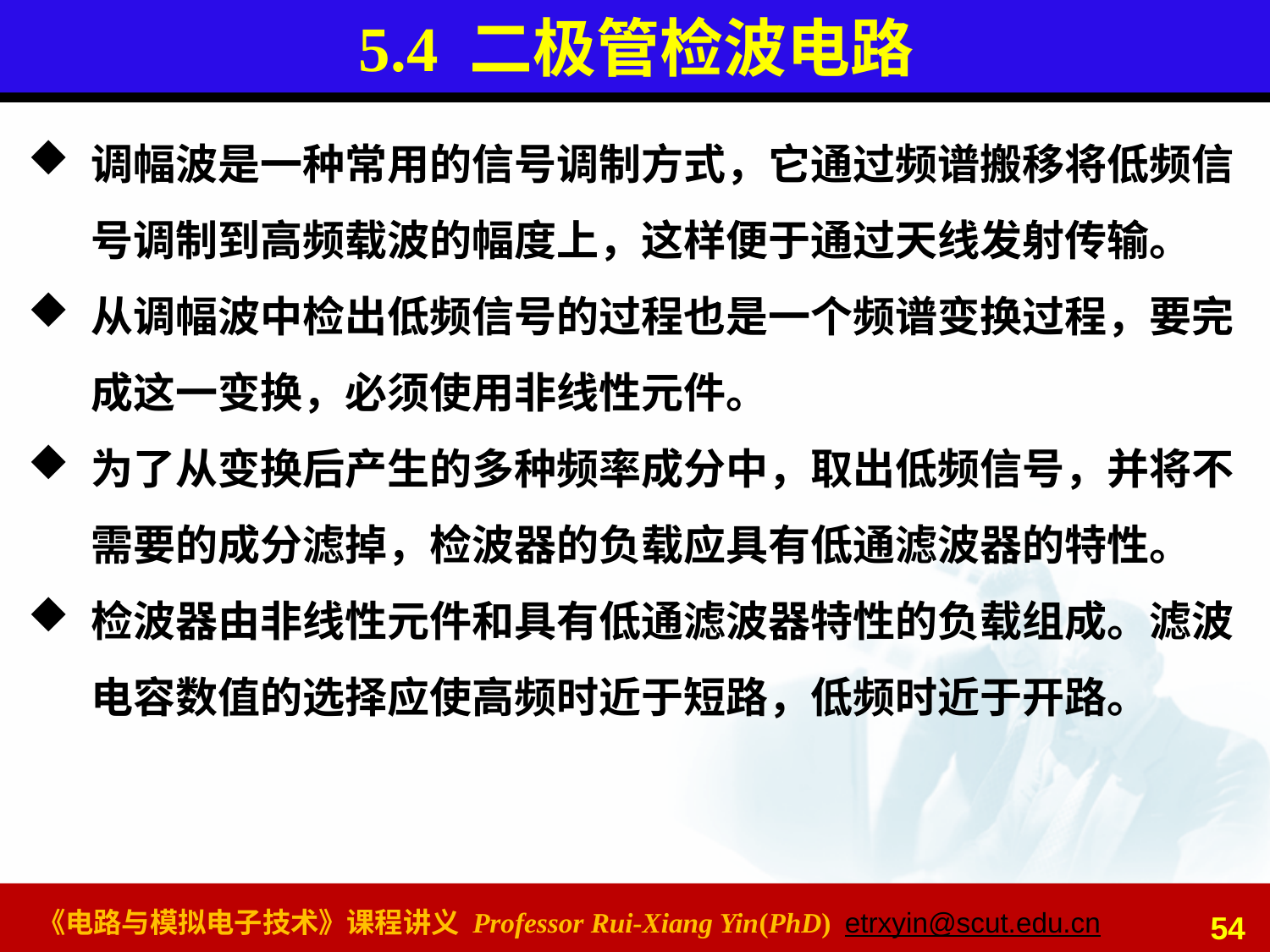

# 5.4 二极管检波电路
调幅波是一种常用的信号调制方式，它通过频谱搬移将低频信号调制到高频载波的幅度上，这样便于通过天线发射传输。
从调幅波中检出低频信号的过程也是一个频谱变换过程，要完成这一变换，必须使用非线性元件。
为了从变换后产生的多种频率成分中，取出低频信号，并将不需要的成分滤掉，检波器的负载应具有低通滤波器的特性。
检波器由非线性元件和具有低通滤波器特性的负载组成。滤波电容数值的选择应使高频时近于短路，低频时近于开路。

54